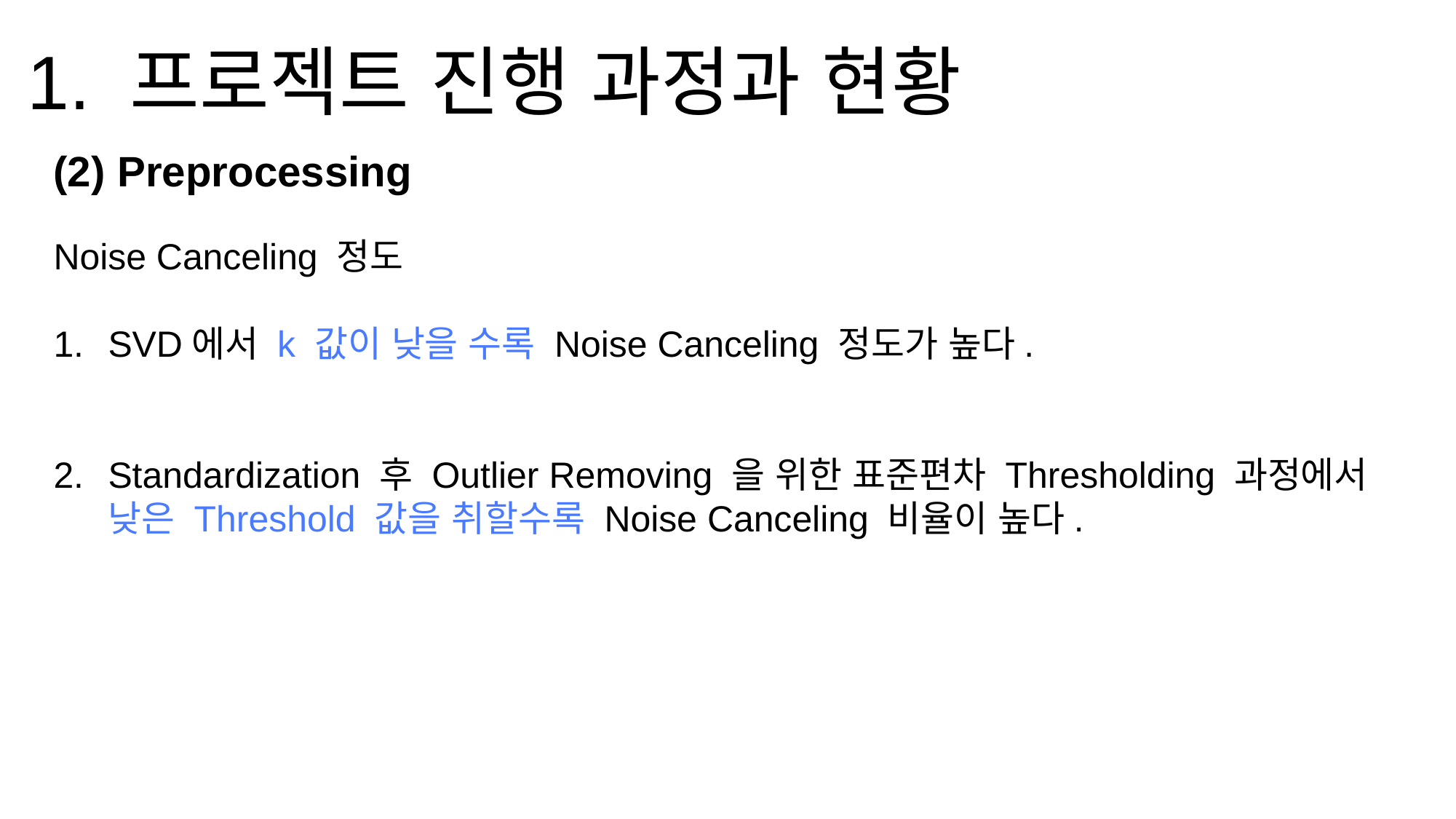

1. 프로젝트 진행 과정과 현황
(2) Preprocessing
Noise Canceling 정도

SVD에서 k 값이 낮을 수록 Noise Canceling 정도가 높다.

Standardization 후 Outlier Removing 을 위한 표준편차 Thresholding 과정에서 낮은 Threshold 값을 취할수록 Noise Canceling 비율이 높다.